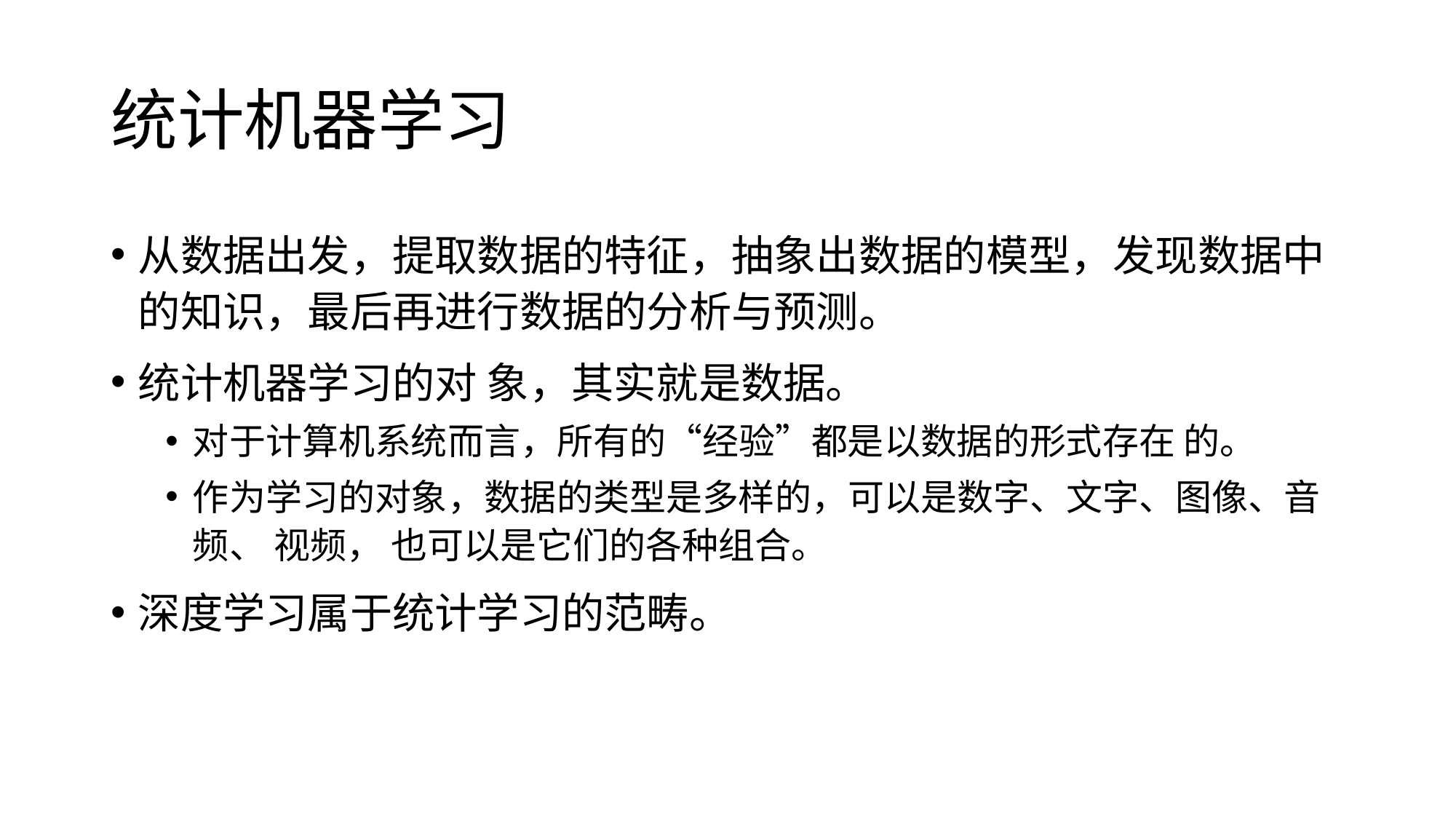

# 统计机器学习
从数据出发，提取数据的特征，抽象出数据的模型，发现数据中的知识，最后再进行数据的分析与预测。
统计机器学习的对 象，其实就是数据。
对于计算机系统而言，所有的“经验”都是以数据的形式存在 的。
作为学习的对象，数据的类型是多样的，可以是数字、文字、图像、音频、 视频， 也可以是它们的各种组合。
深度学习属于统计学习的范畴。